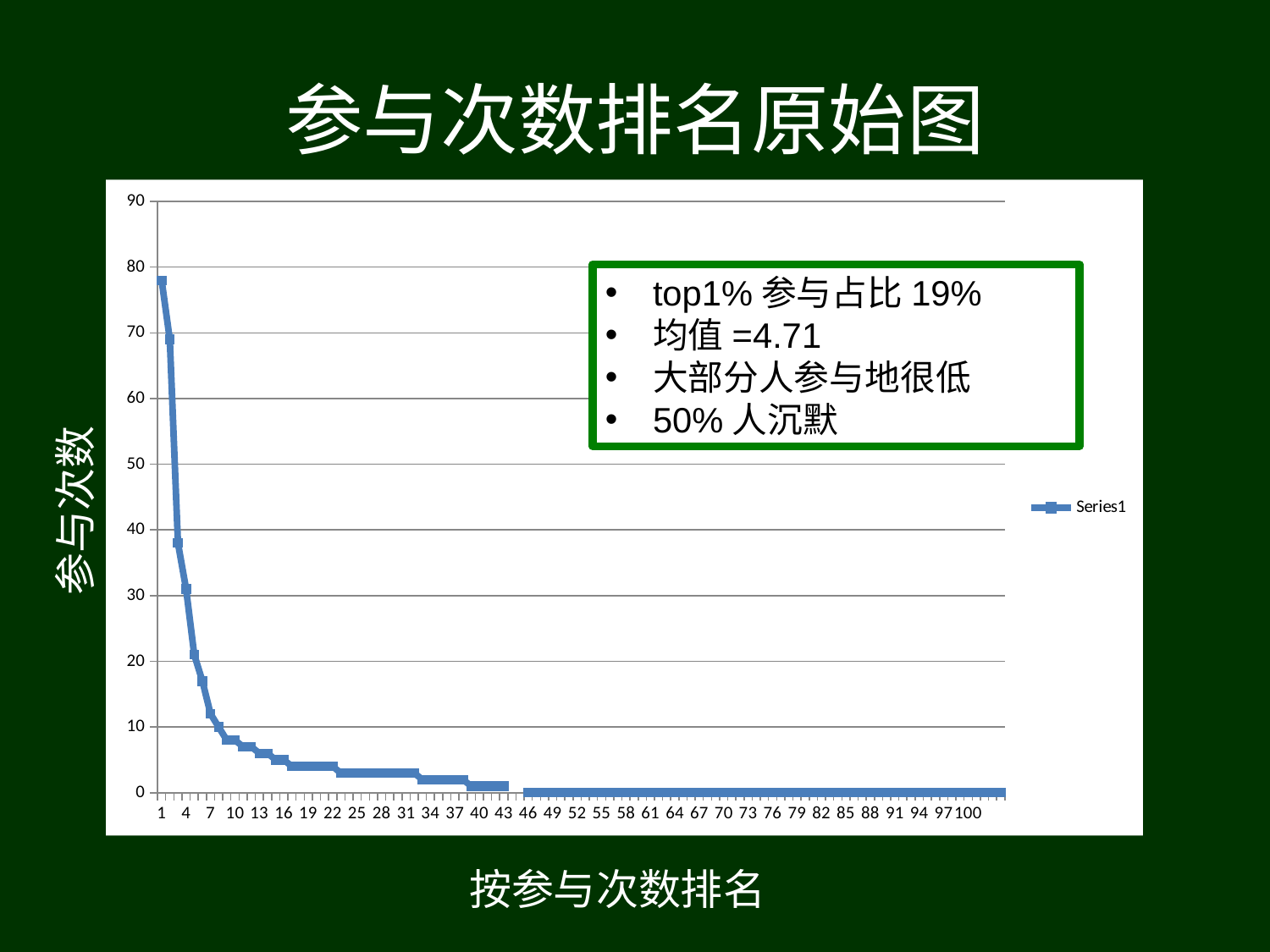

# 参与次数排名原始图

### Chart

| Category |  |
|---|---|
top1%参与占比19%
均值=4.71
大部分人参与地很低
50%人沉默
参与次数
按参与次数排名